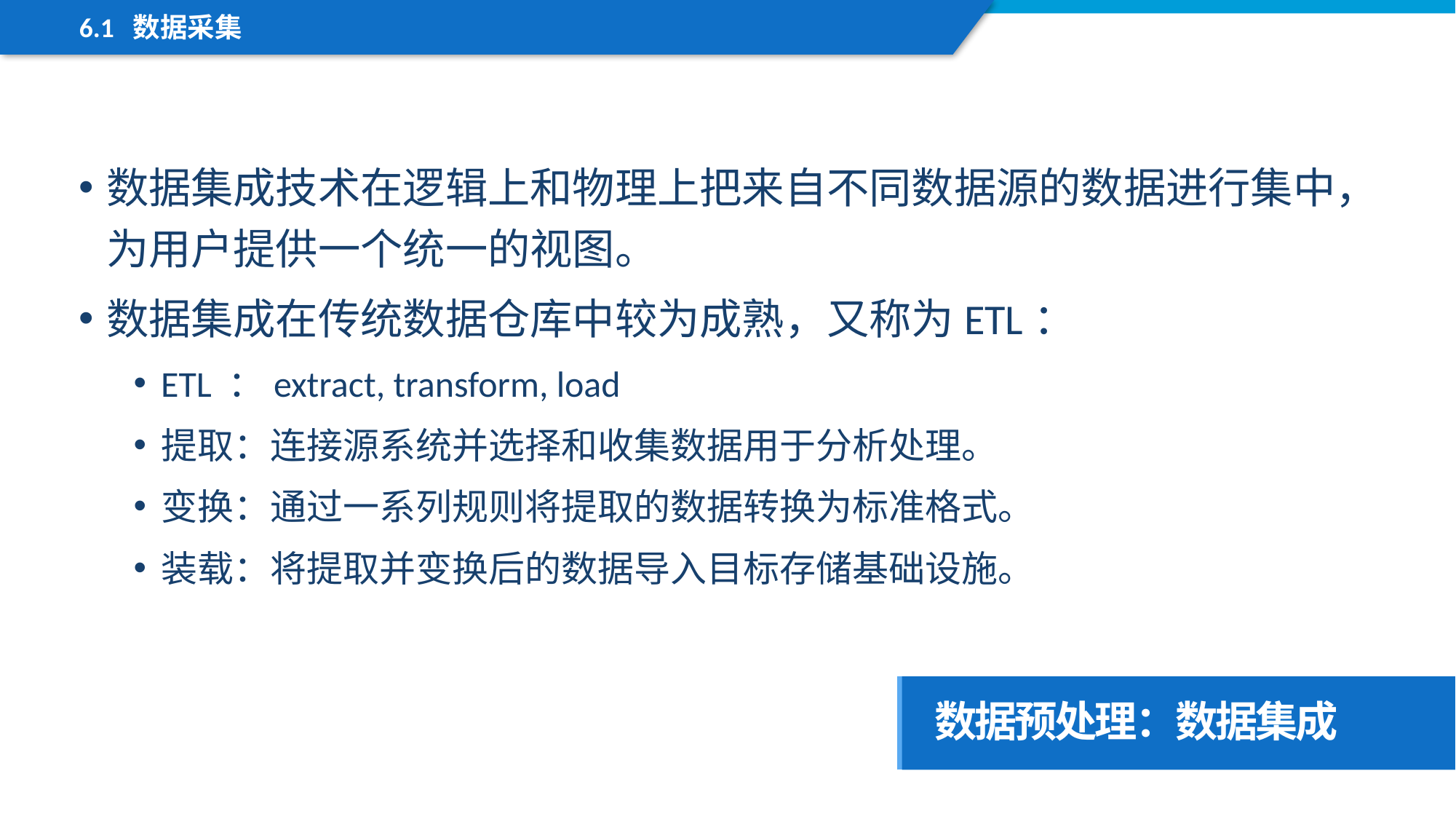

6.1  数据采集
数据集成技术在逻辑上和物理上把来自不同数据源的数据进行集中，为用户提供一个统一的视图。
数据集成在传统数据仓库中较为成熟，又称为ETL：
ETL ：extract, transform, load
提取：连接源系统并选择和收集数据用于分析处理。
变换：通过一系列规则将提取的数据转换为标准格式。
装载：将提取并变换后的数据导入目标存储基础设施。
数据预处理：数据集成